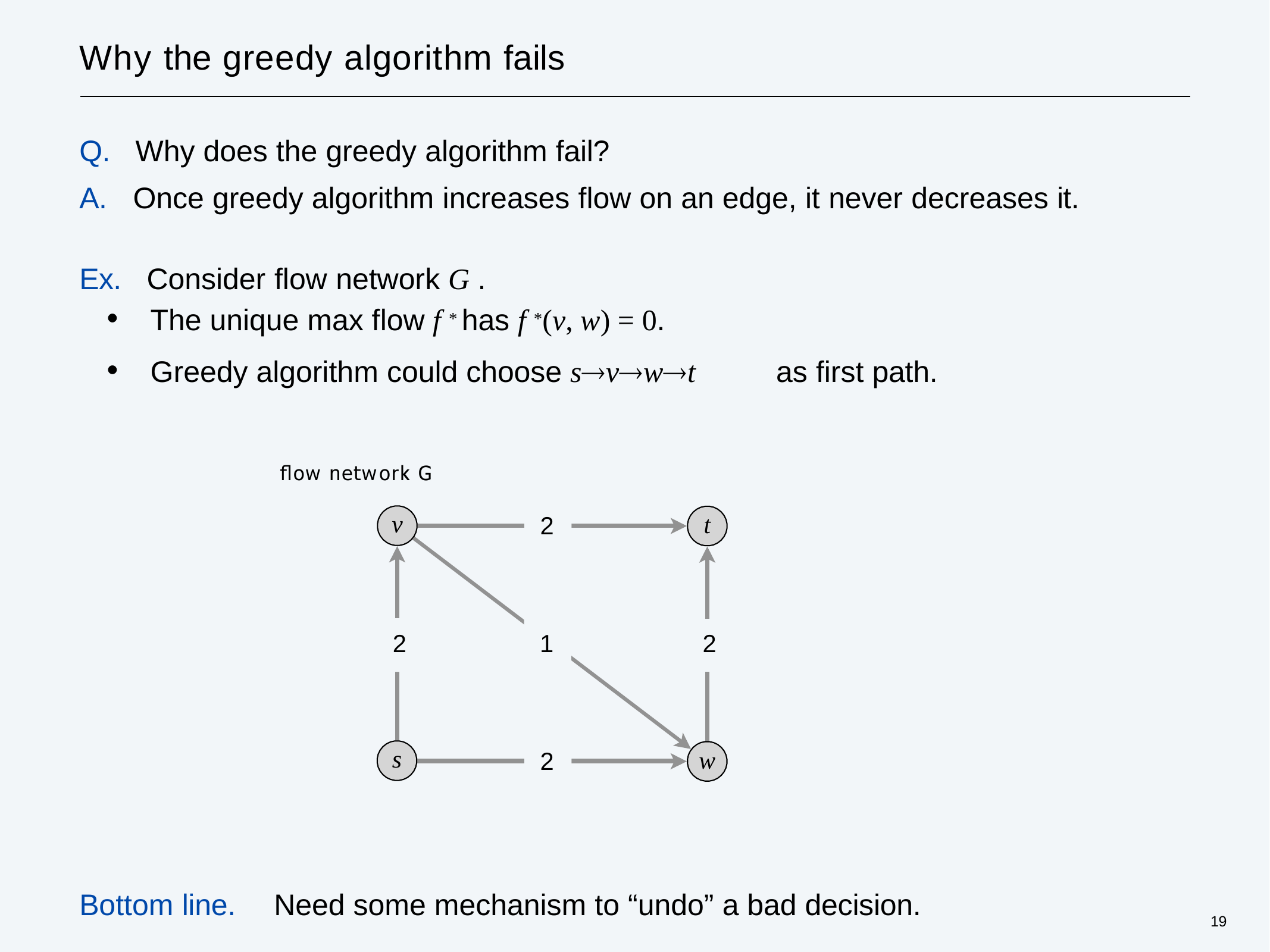

# Why the greedy algorithm fails

Q.	Why does the greedy algorithm fail?
A.	Once greedy algorithm increases flow on an edge, it never decreases it.

Ex.	Consider flow network G .
・The unique max flow f * has f *(v, w) = 0.
・Greedy algorithm could choose s→v→w→t	as first path.
flow network G

v
t
2

1
2
2

s
w
2
Bottom line.	Need some mechanism to “undo” a bad decision.
19